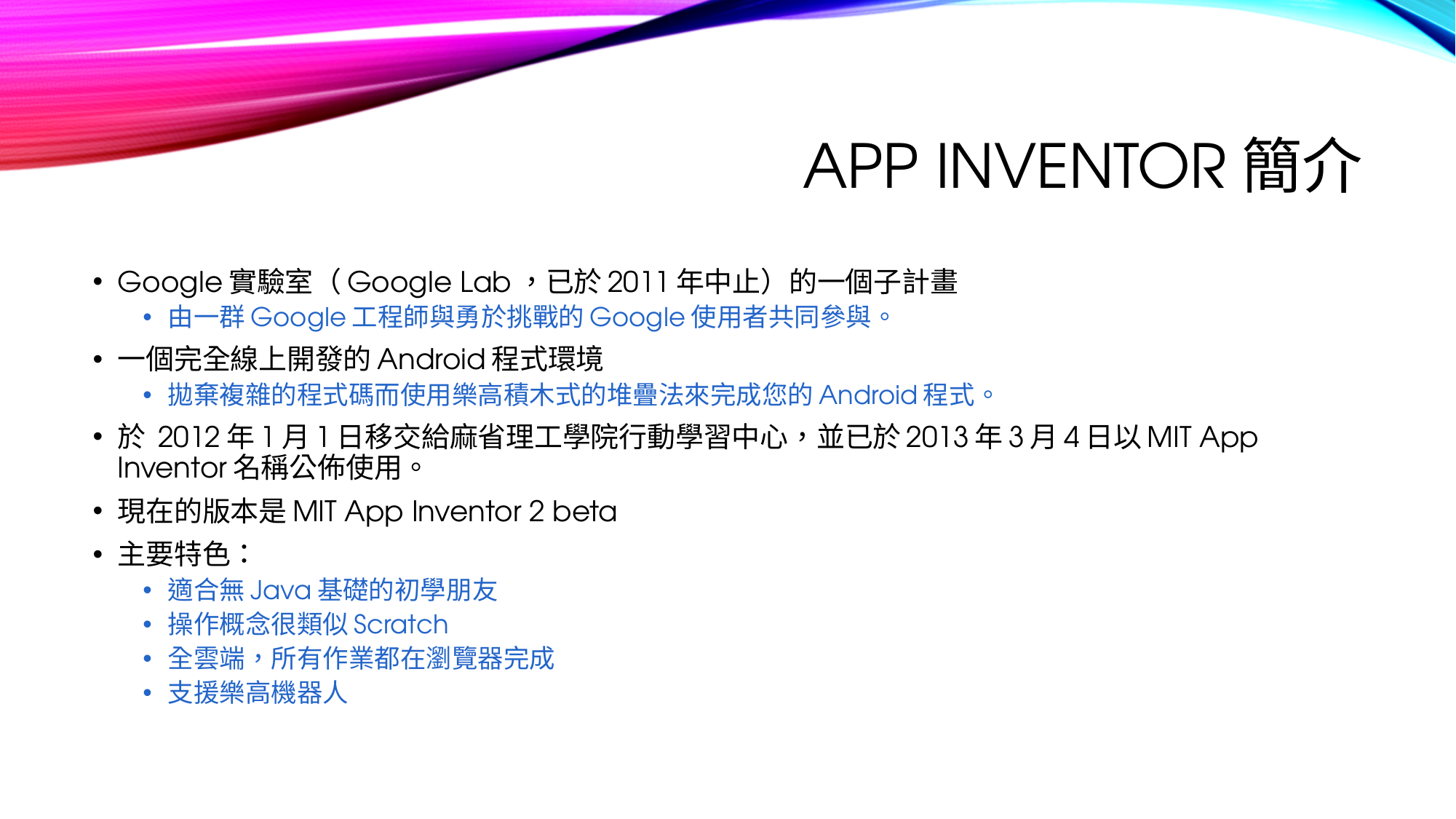

# App Inventor簡介
Google實驗室（Google Lab，已於2011年中止）的一個子計畫
由一群Google工程師與勇於挑戰的Google使用者共同參與。
一個完全線上開發的Android程式環境
拋棄複雜的程式碼而使用樂高積木式的堆疊法來完成您的Android程式。
於 2012年1月1日移交給麻省理工學院行動學習中心，並已於2013年3月4日以MIT App Inventor名稱公佈使用。
現在的版本是MIT App Inventor 2 beta
主要特色：
適合無Java基礎的初學朋友
操作概念很類似Scratch
全雲端，所有作業都在瀏覽器完成
支援樂高機器人